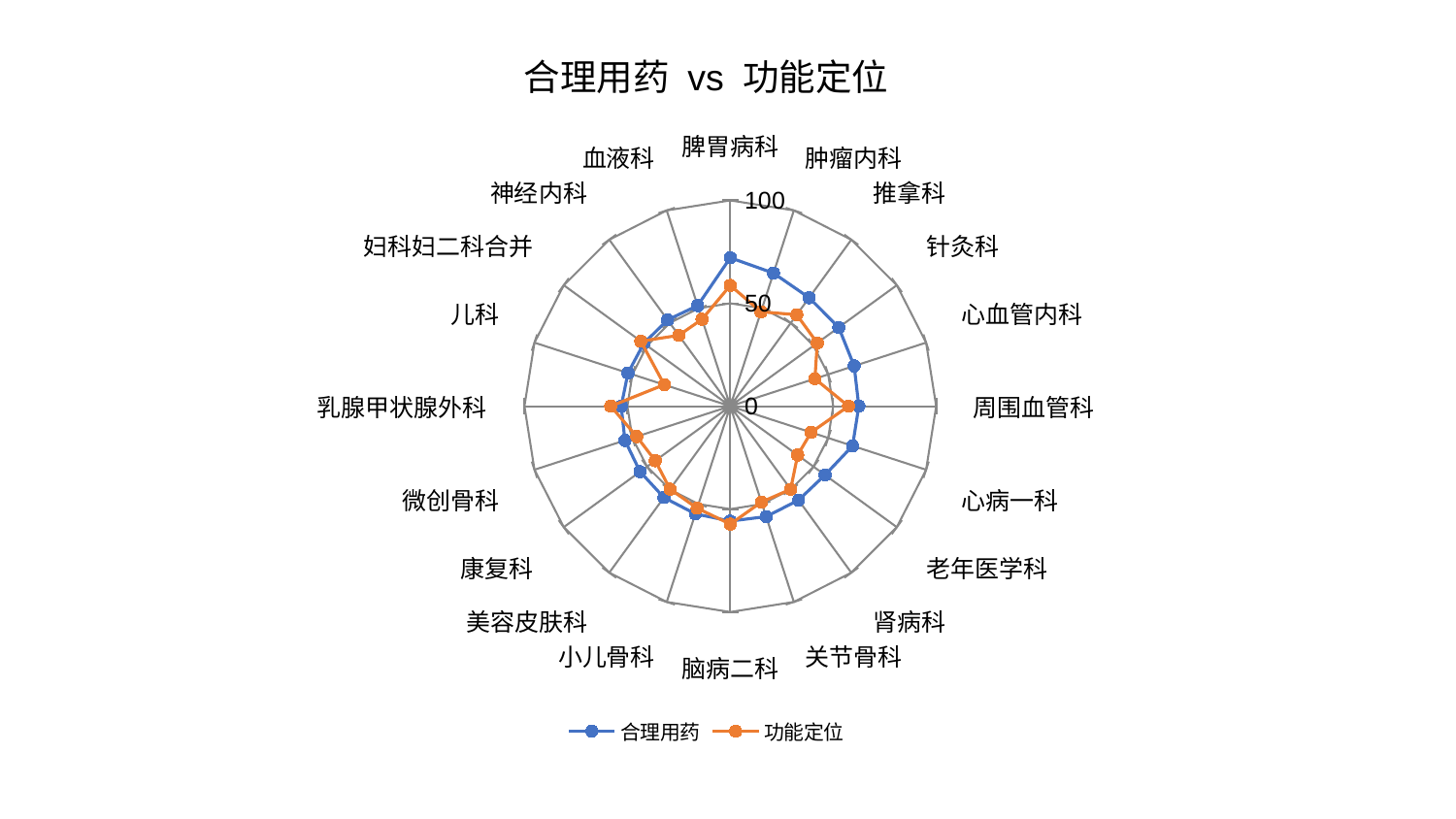

### Chart: 合理用药 vs 功能定位

| Category | 合理用药 | 功能定位 |
|---|---|---|
| 脾胃病科 | 72.12003302456904 | 58.69327096920498 |
| 肿瘤内科 | 67.97199313964485 | 48.22866503761518 |
| 推拿科 | 65.14875223348788 | 54.935149137119154 |
| 针灸科 | 65.12471630540267 | 52.23736276695188 |
| 心血管内科 | 63.28166771848115 | 43.232847974626246 |
| 周围血管科 | 62.44215190610538 | 57.40592002883682 |
| 心病一科 | 62.441198128169255 | 41.246343040930476 |
| 老年医学科 | 56.88091321268465 | 40.436446349173195 |
| 肾病科 | 56.429681174435686 | 49.91162975060748 |
| 关节骨科 | 56.42148582432836 | 48.99273219464036 |
| 脑病二科 | 55.84243208743001 | 57.31710333600228 |
| 小儿骨科 | 55.024391357782136 | 52.11736903645792 |
| 美容皮肤科 | 54.85633336787439 | 49.81067439620868 |
| 康复科 | 54.17645798986421 | 45.06809535980489 |
| 微创骨科 | 53.80611222141628 | 47.79315865480654 |
| 乳腺甲状腺外科 | 53.00377692935702 | 58.070266326079356 |
| 儿科 | 52.252578693157986 | 33.74884118809958 |
| 妇科妇二科合并 | 51.942708224679464 | 53.72511820656986 |
| 神经内科 | 51.849385111057344 | 42.536866910181644 |
| 血液科 | 51.39475690252793 | 44.429106036730005 |
57